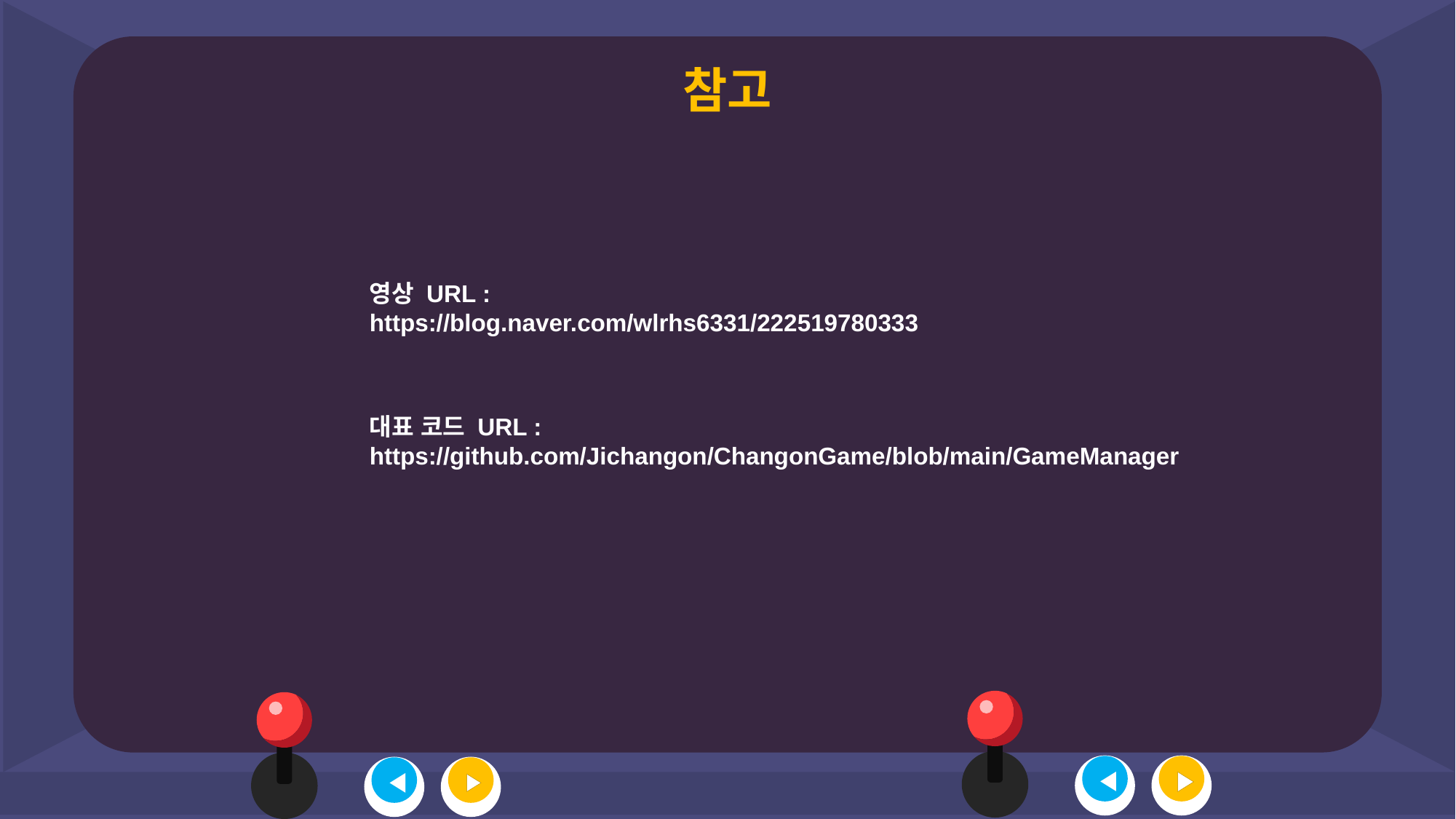

참고

영상 URL :
https://blog.naver.com/wlrhs6331/222519780333
대표 코드 URL :
https://github.com/Jichangon/ChangonGame/blob/main/GameManager

◀
▶

◀
▶